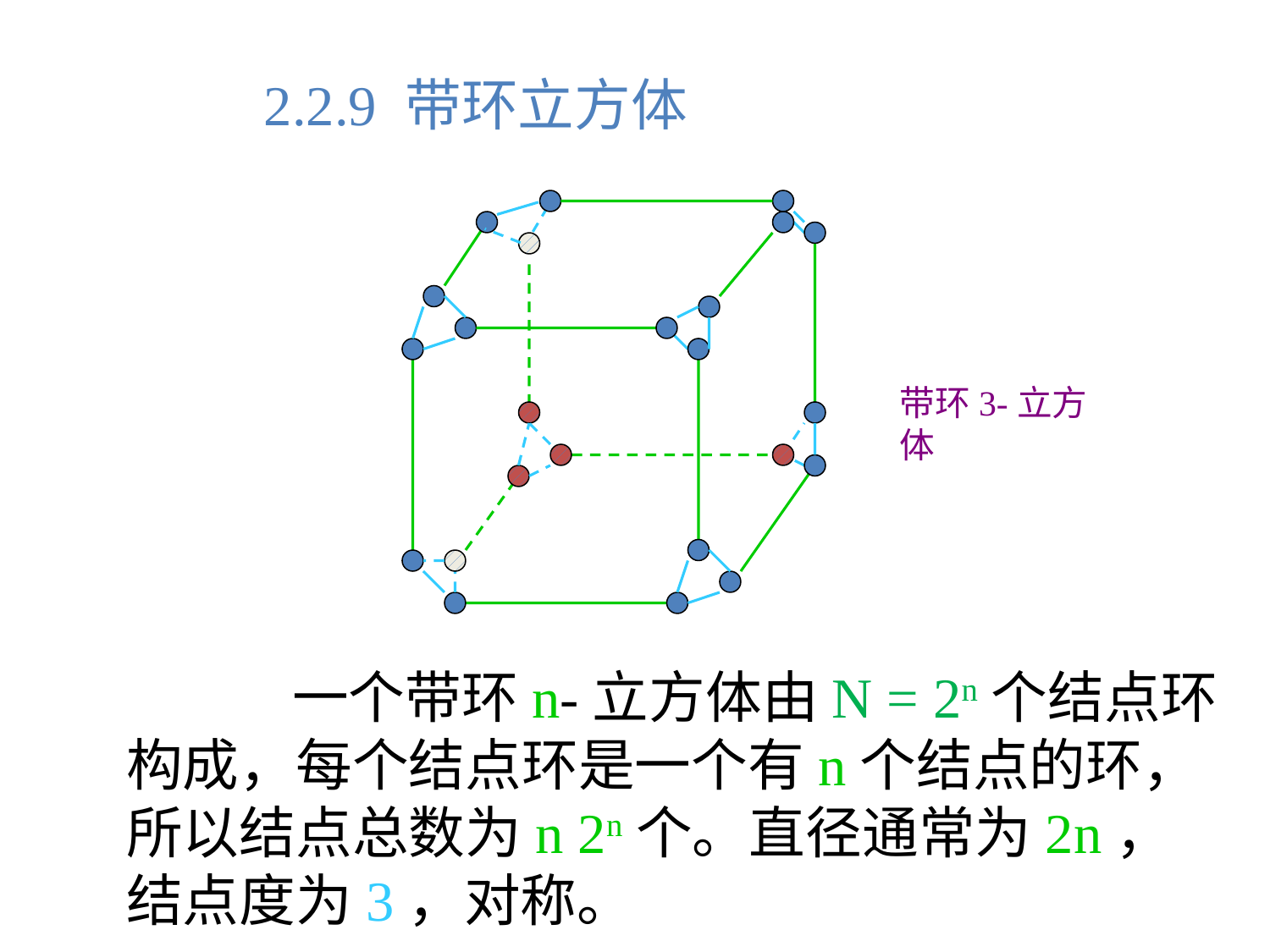

2.2.9 带环立方体

带环3-立方体
		  一个带环n-立方体由N = 2n个结点环构成，每个结点环是一个有n个结点的环，所以结点总数为n 2n个。直径通常为2n，结点度为3，对称。